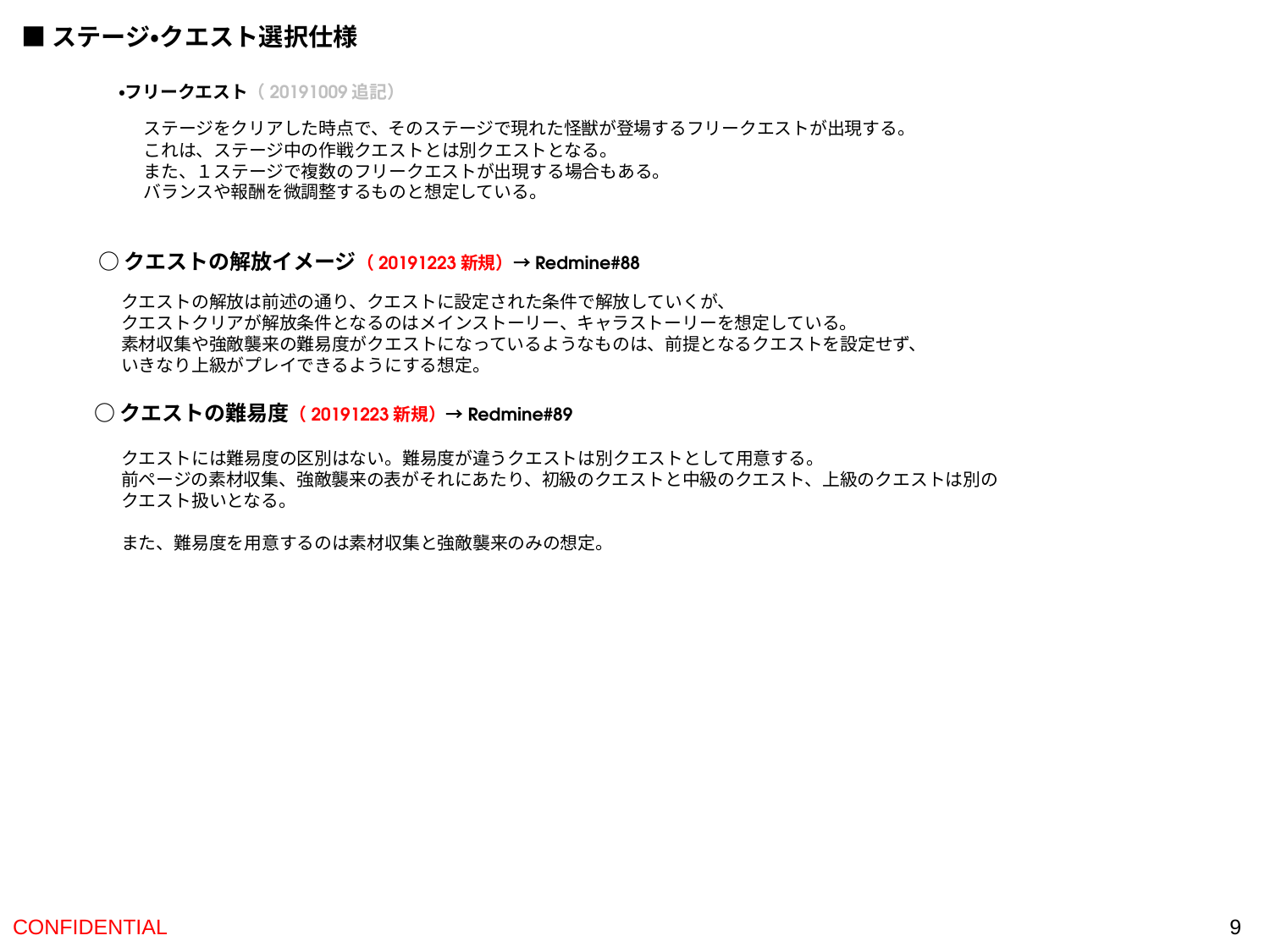

■ステージ・クエスト選択仕様
・フリークエスト（20191009追記）
ステージをクリアした時点で、そのステージで現れた怪獣が登場するフリークエストが出現する。
これは、ステージ中の作戦クエストとは別クエストとなる。
また、１ステージで複数のフリークエストが出現する場合もある。
バランスや報酬を微調整するものと想定している。
○クエストの解放イメージ（20191223新規）→Redmine#88
クエストの解放は前述の通り、クエストに設定された条件で解放していくが、
クエストクリアが解放条件となるのはメインストーリー、キャラストーリーを想定している。
素材収集や強敵襲来の難易度がクエストになっているようなものは、前提となるクエストを設定せず、
いきなり上級がプレイできるようにする想定。
○クエストの難易度（20191223新規）→Redmine#89
クエストには難易度の区別はない。難易度が違うクエストは別クエストとして用意する。
前ページの素材収集、強敵襲来の表がそれにあたり、初級のクエストと中級のクエスト、上級のクエストは別の
クエスト扱いとなる。

また、難易度を用意するのは素材収集と強敵襲来のみの想定。
9
CONFIDENTIAL